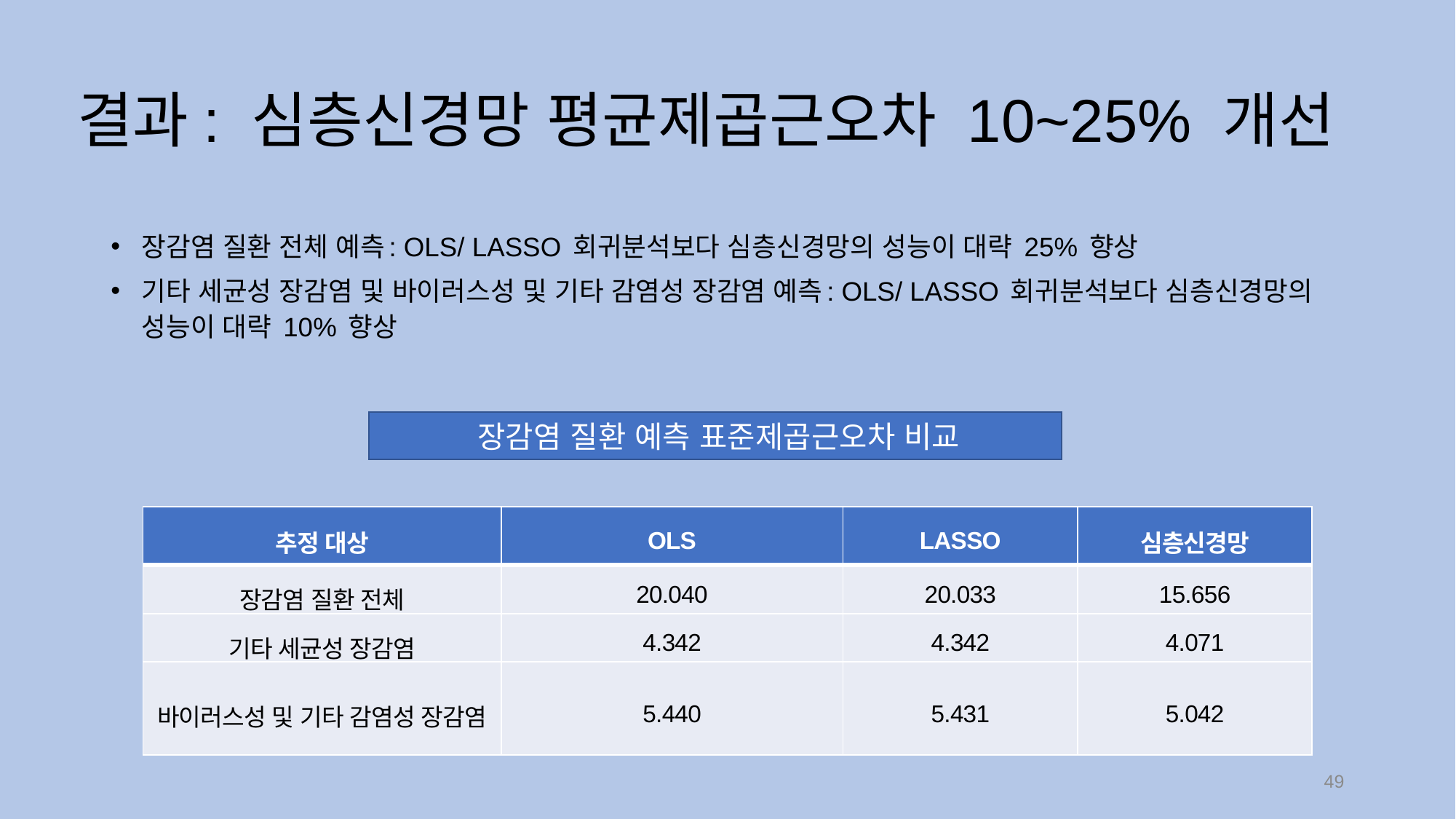

# 결과: 심층신경망 평균제곱근오차 10~25% 개선
장감염 질환 전체 예측: OLS/ LASSO 회귀분석보다 심층신경망의 성능이 대략 25% 향상
기타 세균성 장감염 및 바이러스성 및 기타 감염성 장감염 예측: OLS/ LASSO 회귀분석보다 심층신경망의 성능이 대략 10% 향상
 장감염 질환 예측 표준제곱근오차 비교
| 추정 대상 | OLS | LASSO | 심층신경망 |
| --- | --- | --- | --- |
| 장감염 질환 전체 | 20.040 | 20.033 | 15.656 |
| 기타 세균성 장감염 | 4.342 | 4.342 | 4.071 |
| 바이러스성 및 기타 감염성 장감염 | 5.440 | 5.431 | 5.042 |
49